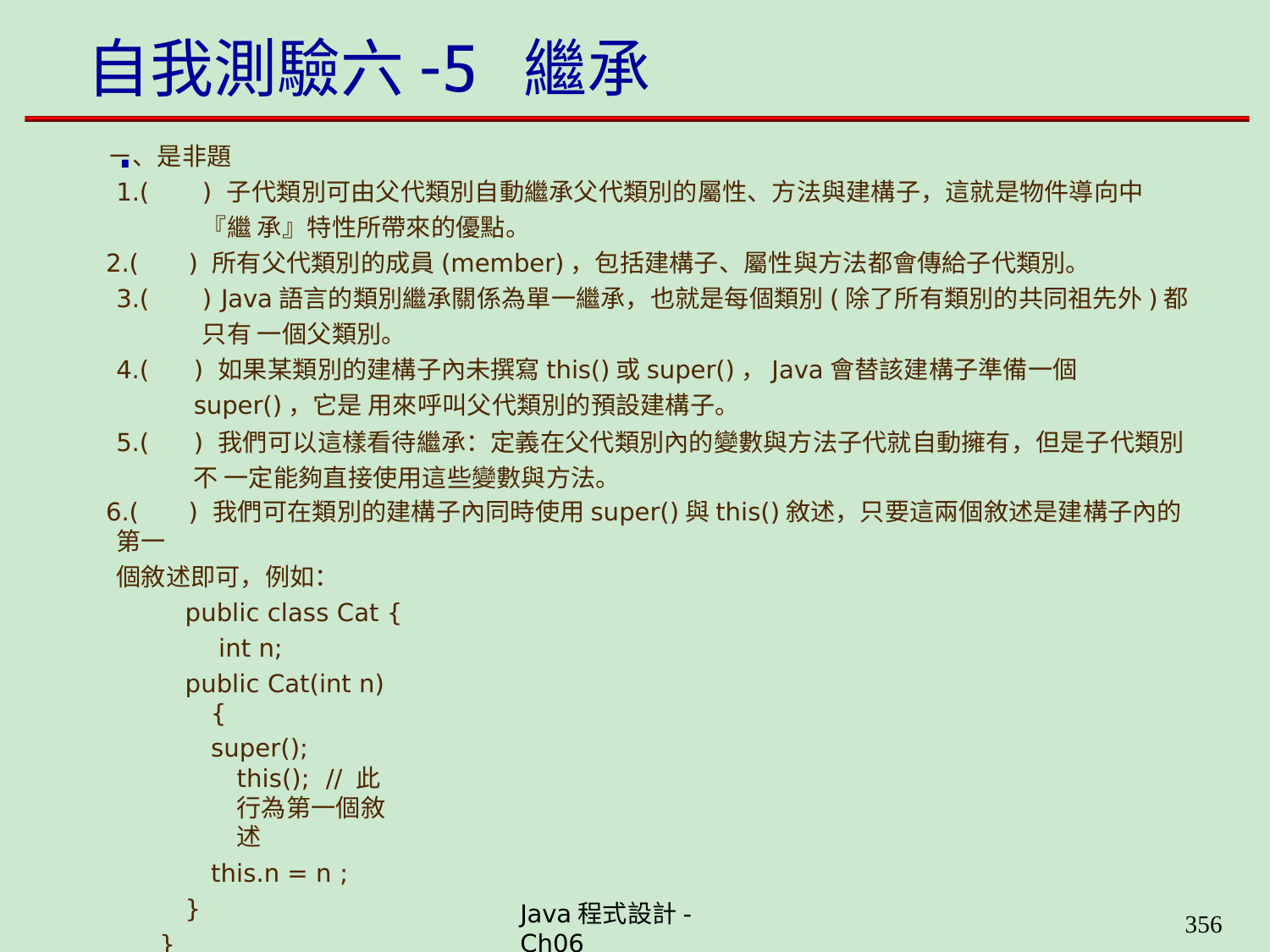

# 自我測驗六-5	繼承 .
ㄧ、是非題
1.(	) 子代類別可由父代類別自動繼承父代類別的屬性、方法與建構子，這就是物件導向中『繼 承』特性所帶來的優點。
2.(	) 所有父代類別的成員(member)，包括建構子、屬性與方法都會傳給子代類別。
3.(	) Java語言的類別繼承關係為單一繼承，也就是每個類別(除了所有類別的共同祖先外)都只有 一個父類別。
4.(	) 如果某類別的建構子內未撰寫this()或super()，Java會替該建構子準備一個super()，它是 用來呼叫父代類別的預設建構子。
5.(	) 我們可以這樣看待繼承：定義在父代類別內的變數與方法子代就自動擁有，但是子代類別不 一定能夠直接使用這些變數與方法。
6.(	) 我們可在類別的建構子內同時使用super()與this()敘述，只要這兩個敘述是建構子內的第一
個敘述即可，例如：
public class Cat {  int n;
public Cat(int n) {
super(); this(); // 此行為第一個敘述
this.n = n ;
}
}
Java程式設計-Ch06
356